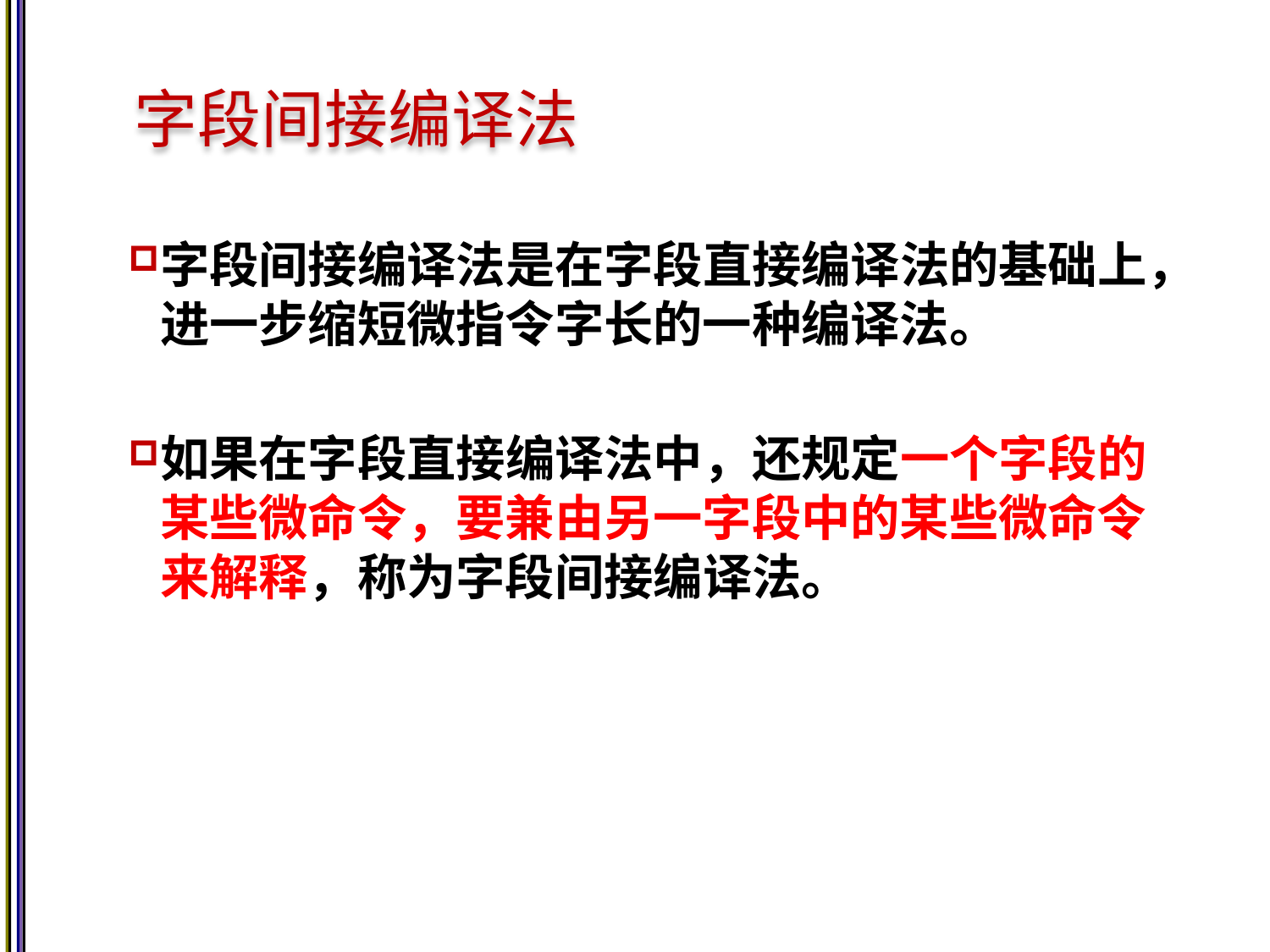

# 字段间接编译法
字段间接编译法是在字段直接编译法的基础上，进一步缩短微指令字长的一种编译法。
如果在字段直接编译法中，还规定一个字段的某些微命令，要兼由另一字段中的某些微命令来解释，称为字段间接编译法。
78